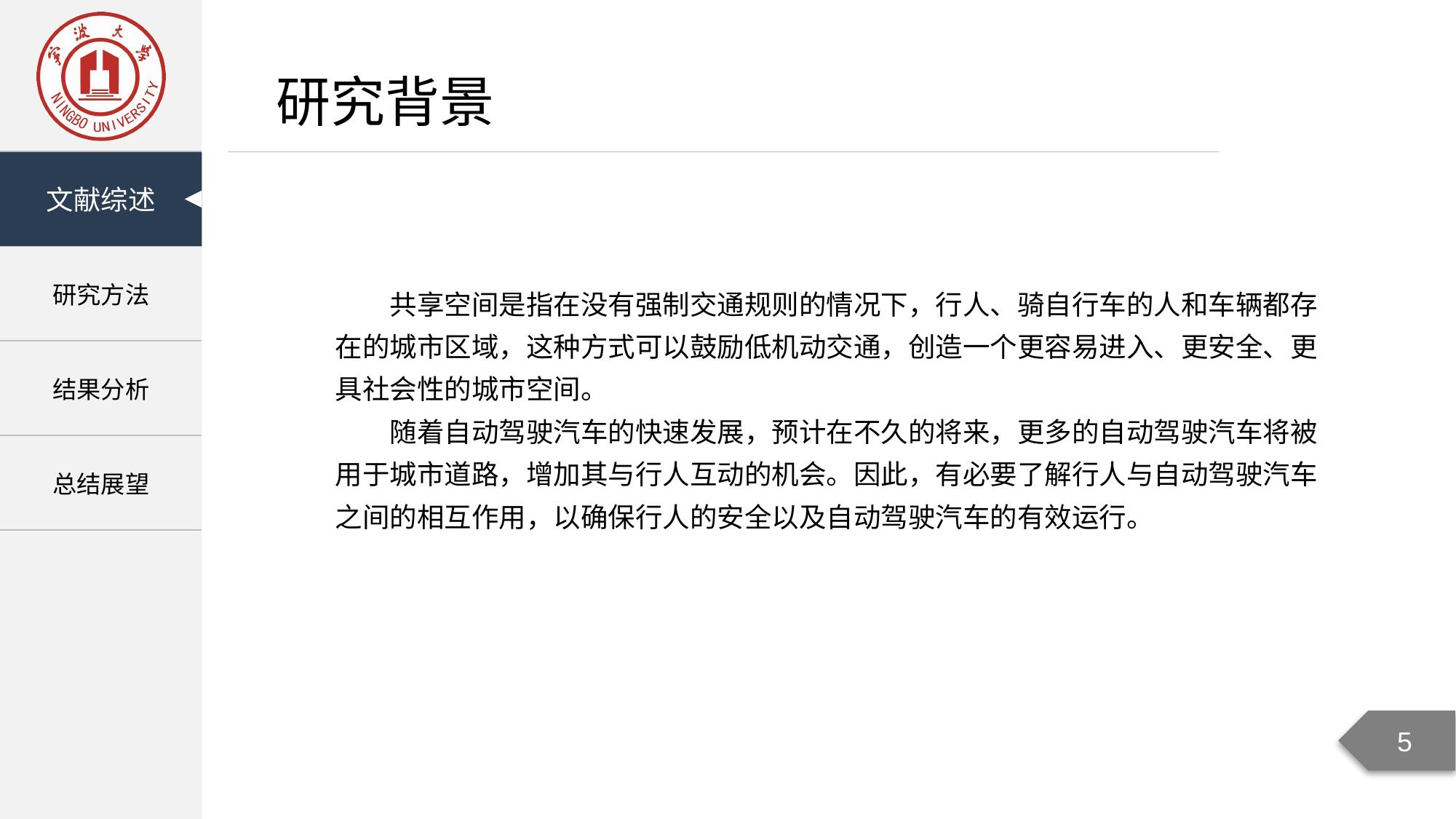

研究背景
共享空间是指在没有强制交通规则的情况下，行人、骑自行车的人和车辆都存在的城市区域，这种方式可以鼓励低机动交通，创造一个更容易进入、更安全、更具社会性的城市空间。
随着自动驾驶汽车的快速发展，预计在不久的将来，更多的自动驾驶汽车将被用于城市道路，增加其与行人互动的机会。因此，有必要了解行人与自动驾驶汽车之间的相互作用，以确保行人的安全以及自动驾驶汽车的有效运行。